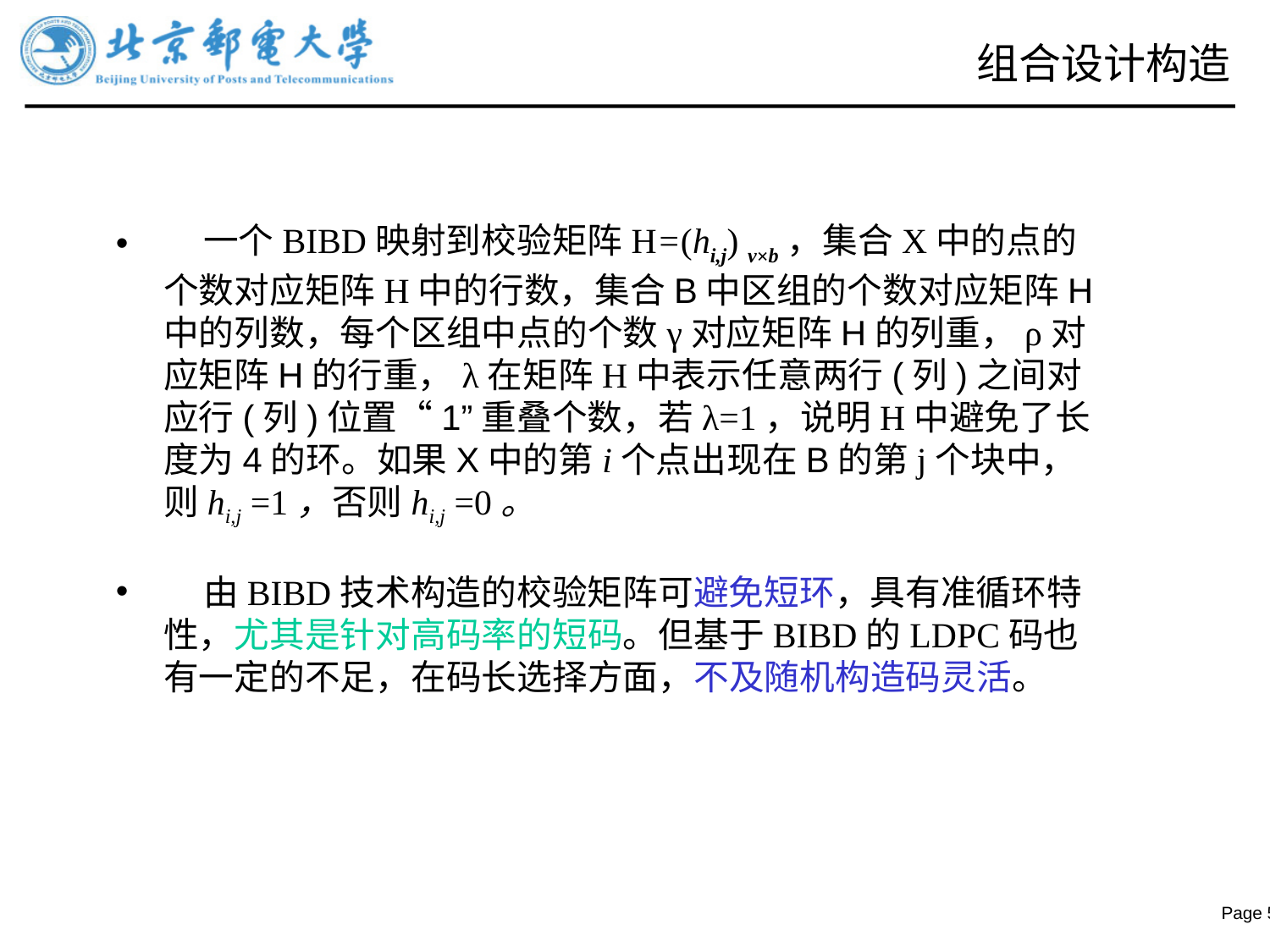

# 组合设计构造
    一个BIBD映射到校验矩阵H=(hi,j) v×b，集合X中的点的个数对应矩阵H中的行数，集合B中区组的个数对应矩阵H中的列数，每个区组中点的个数γ对应矩阵H的列重，ρ对应矩阵H的行重，λ在矩阵H中表示任意两行(列)之间对应行(列)位置“1”重叠个数，若λ=1，说明H中避免了长度为4的环。如果X中的第i个点出现在B的第j个块中，则hi,j =1，否则hi,j =0。

    由BIBD技术构造的校验矩阵可避免短环，具有准循环特性，尤其是针对高码率的短码。但基于BIBD的LDPC码也有一定的不足，在码长选择方面，不及随机构造码灵活。